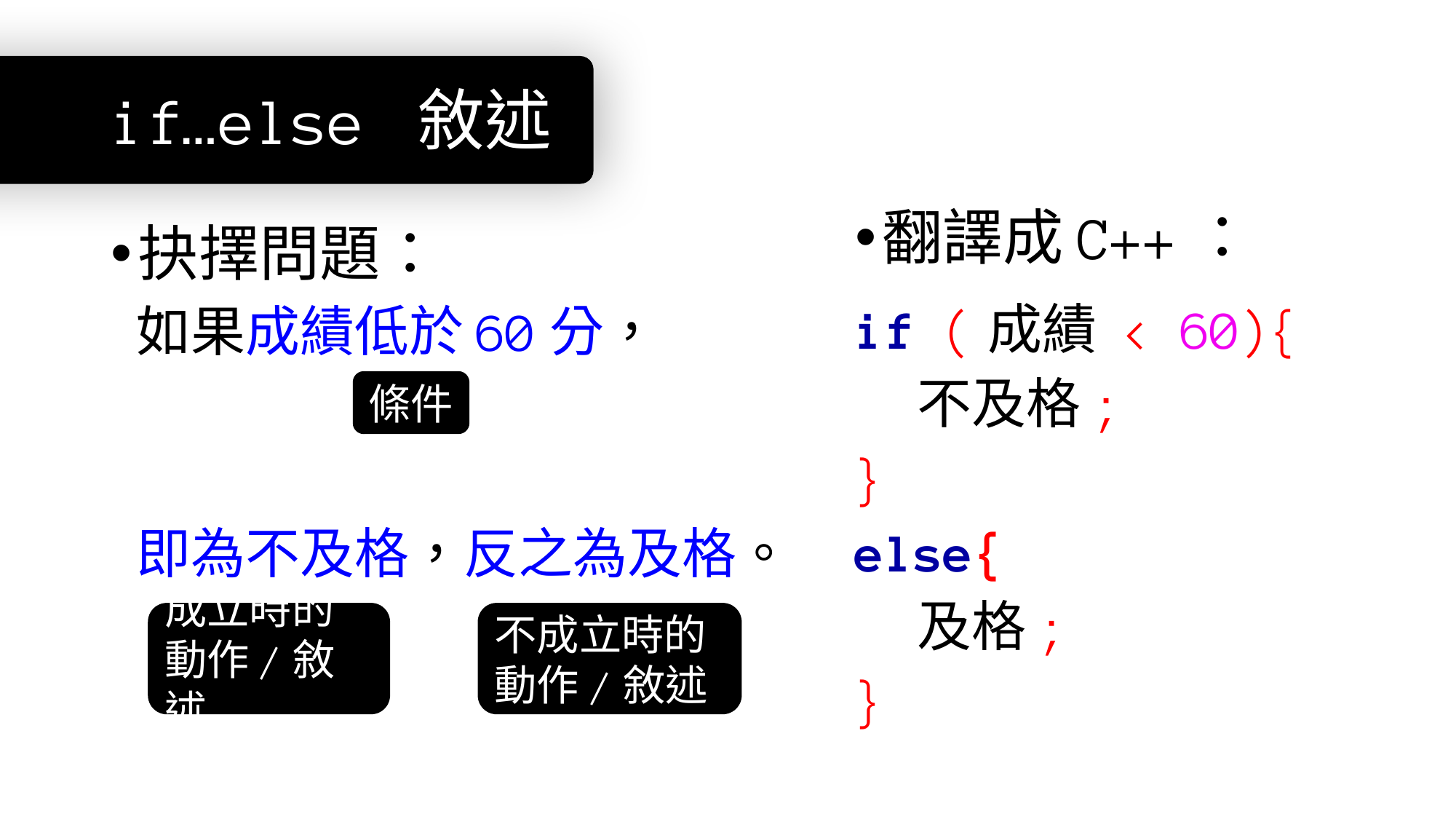

# if…else 敘述

翻譯成C++：
抉擇問題：
 如果成績低於60分，

 即為不及格，反之為及格。
if (成績 < 60){
    不及格;
}
else{
    及格;
}
條件
成立時的
動作/敘述
不成立時的
動作/敘述